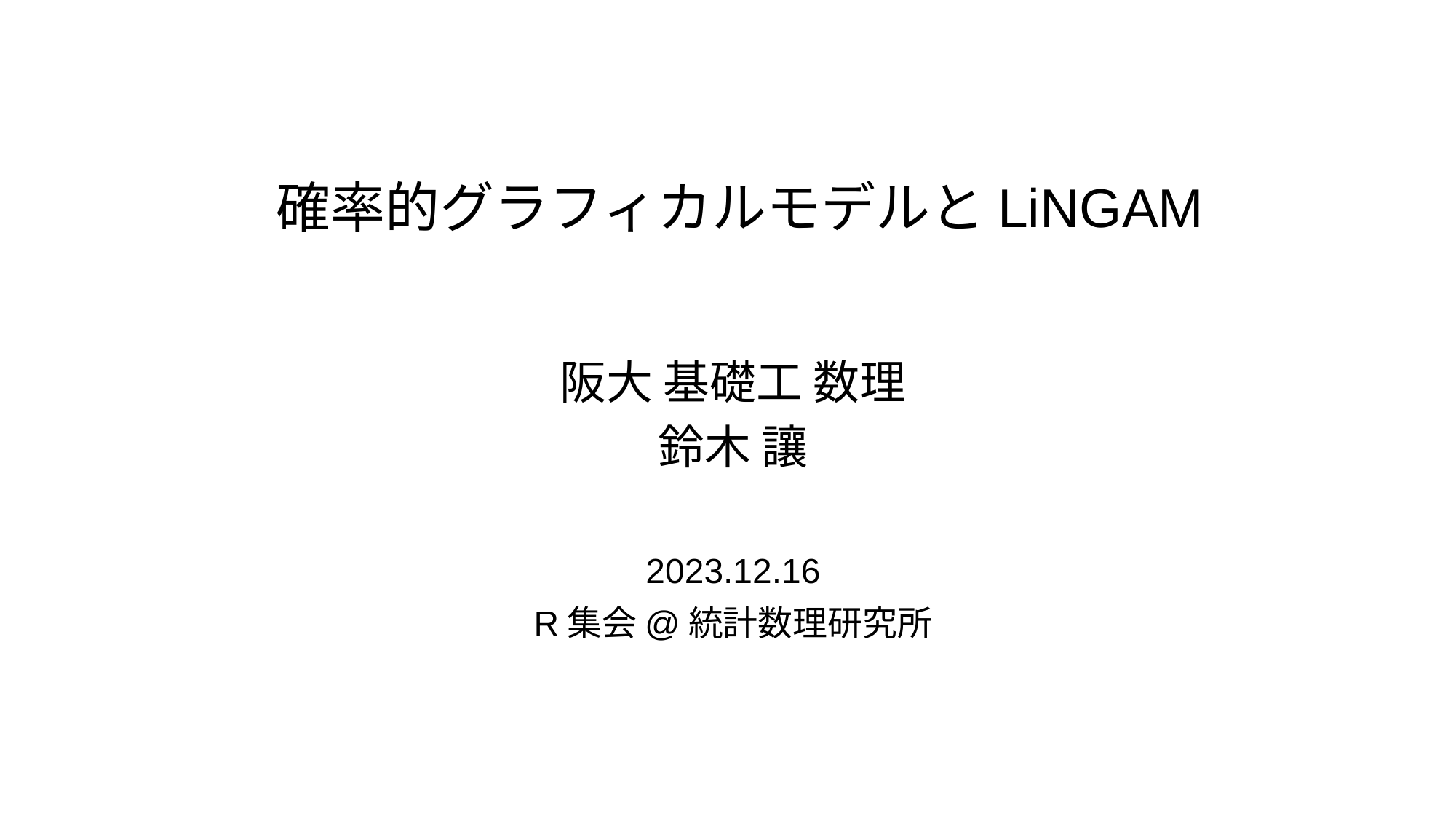

# 確率的グラフィカルモデルとLiNGAM
阪大 基礎工 数理
鈴木 讓

2023.12.16
R集会@統計数理研究所